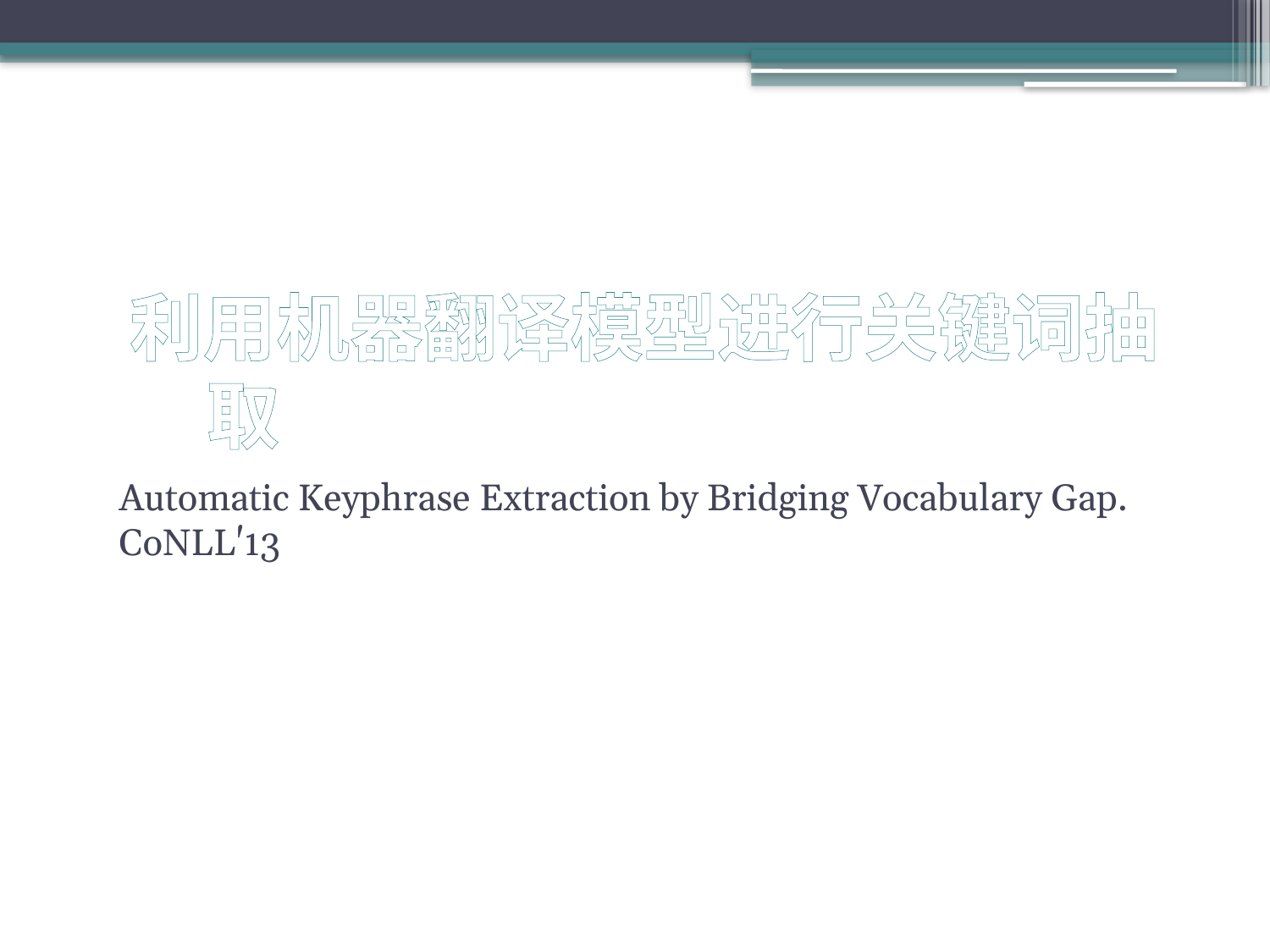

# 利用机器翻译模型进行关键词抽取
Automatic Keyphrase Extraction by Bridging Vocabulary Gap. CoNLL'13